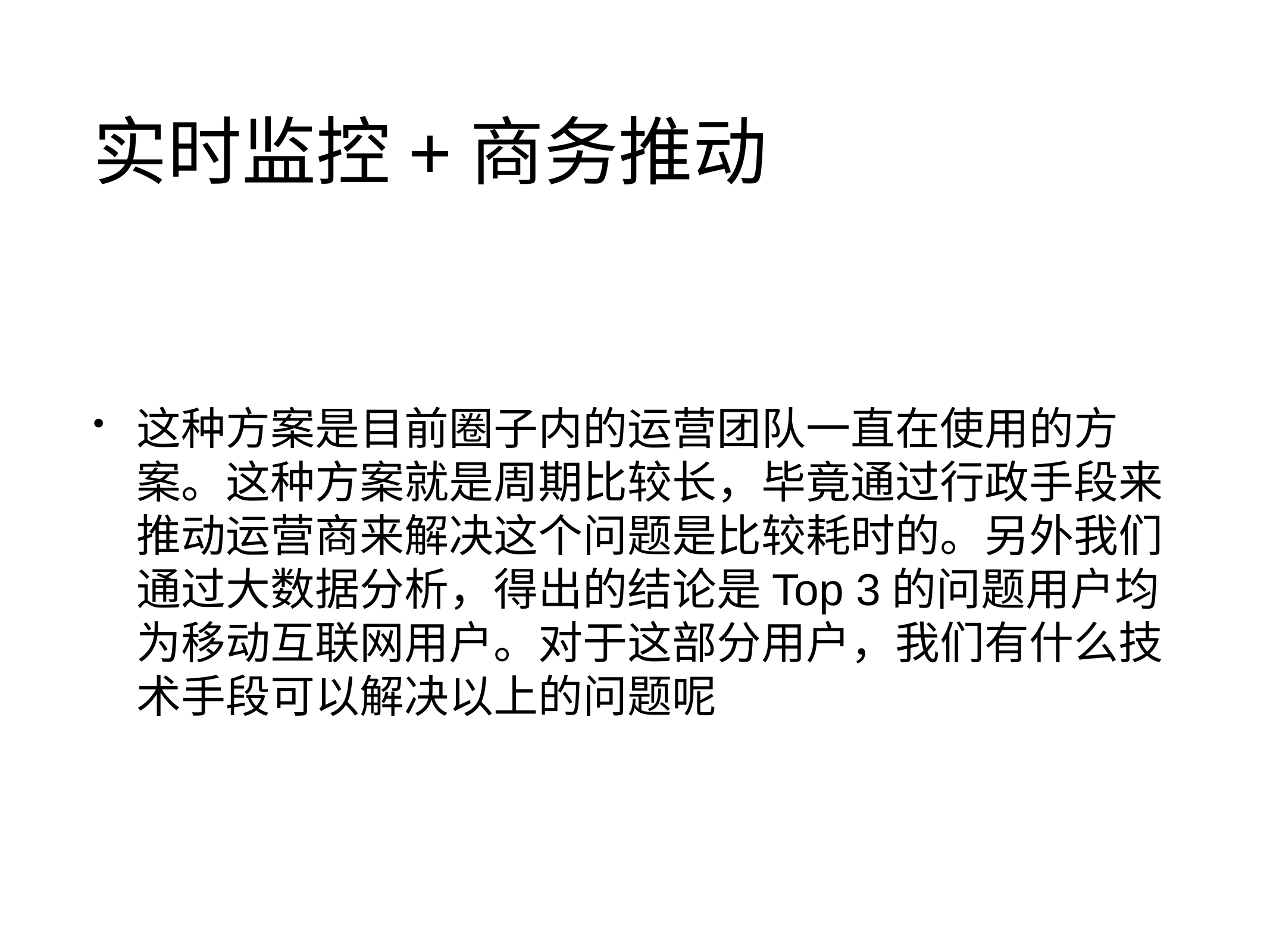

# 实时监控+商务推动
这种方案是目前圈子内的运营团队一直在使用的方案。这种方案就是周期比较长，毕竟通过行政手段来推动运营商来解决这个问题是比较耗时的。另外我们通过大数据分析，得出的结论是Top 3的问题用户均为移动互联网用户。对于这部分用户，我们有什么技术手段可以解决以上的问题呢